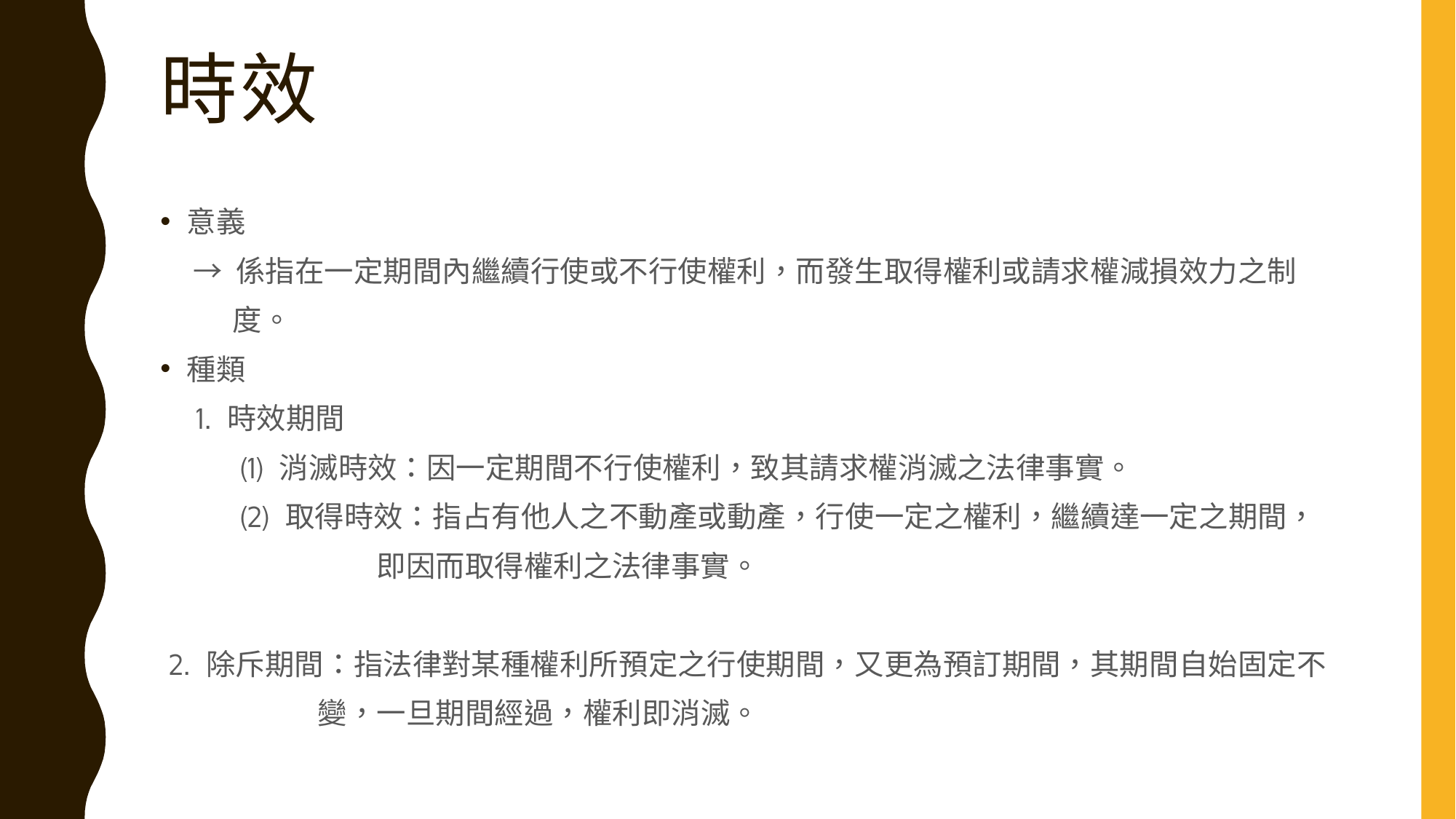

# 時效
意義
     → 係指在一定期間內繼續行使或不行使權利，而發生取得權利或請求權減損效力之制
          度。
種類
    1. 時效期間
         (1) 消滅時效：因一定期間不行使權利，致其請求權消滅之法律事實。
         (2) 取得時效：指占有他人之不動產或動產，行使一定之權利，繼續達一定之期間，
                                即因而取得權利之法律事實。

 2. 除斥期間：指法律對某種權利所預定之行使期間，又更為預訂期間，其期間自始固定不
                       變，一旦期間經過，權利即消滅。